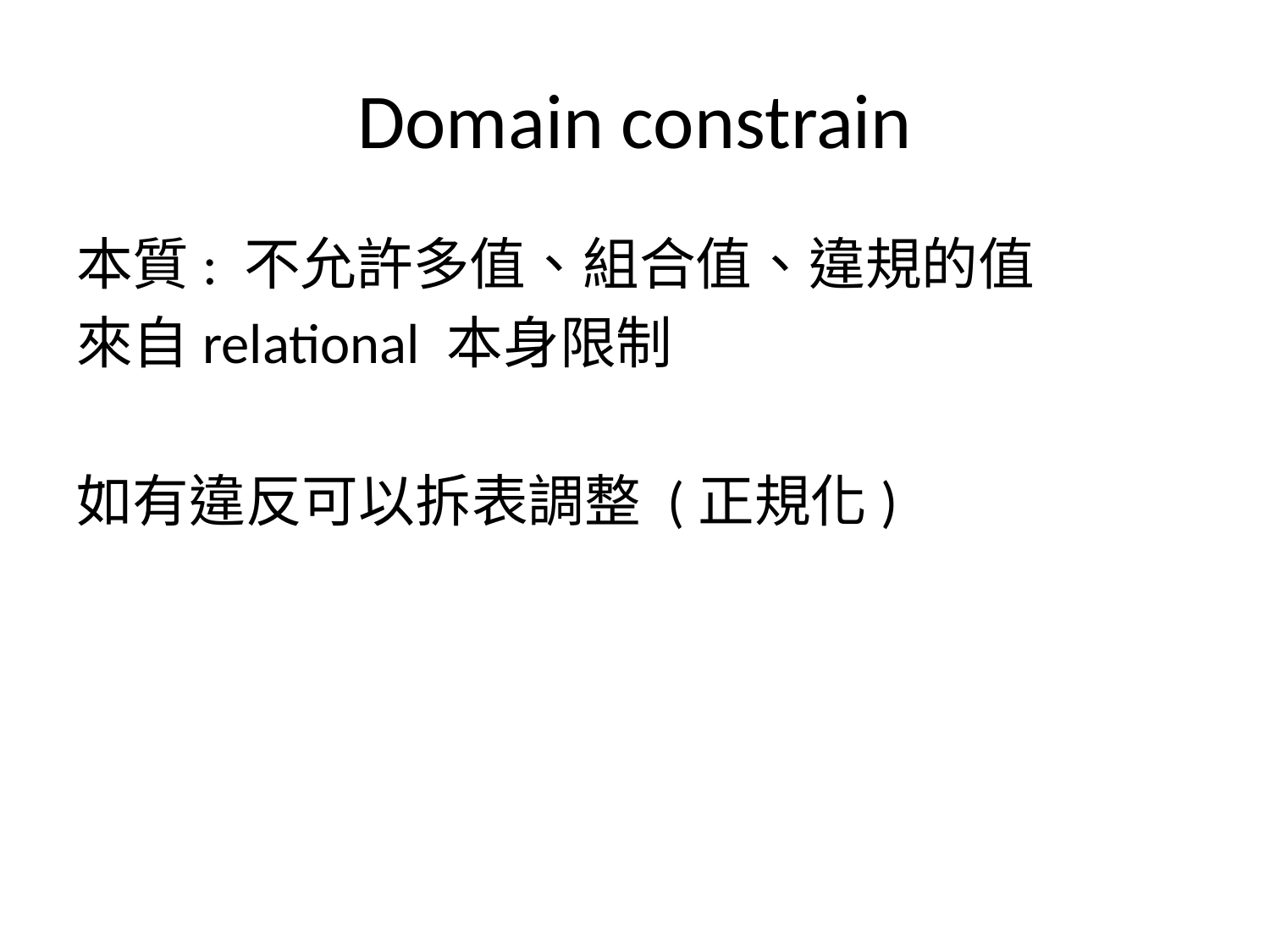

# Domain constrain
本質: 不允許多值、組合值、違規的值
來自relational 本身限制

如有違反可以拆表調整 (正規化)